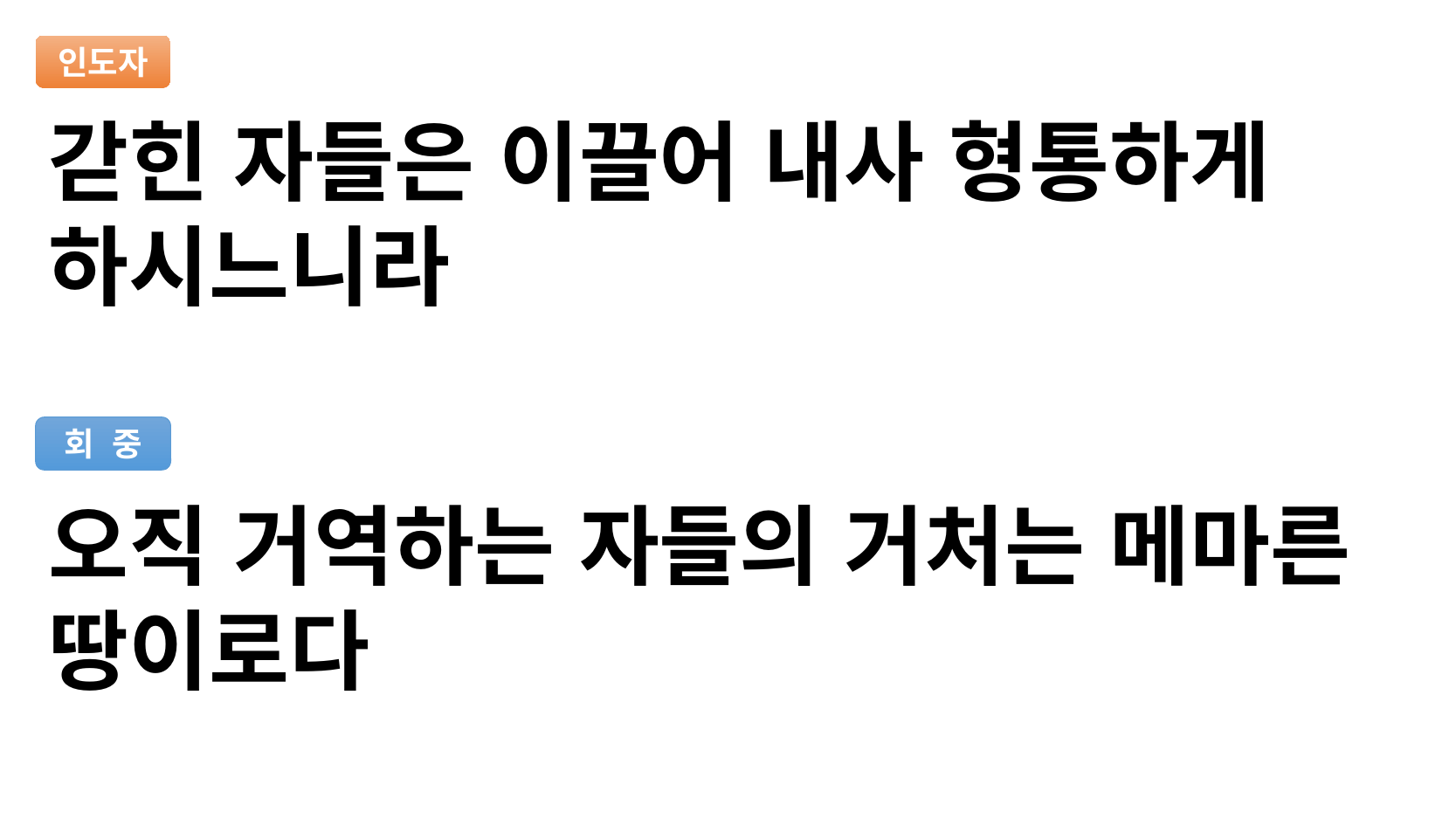

갇힌 자들은 이끌어 내사 형통하게 하시느니라
오직 거역하는 자들의 거처는 메마른 땅이로다